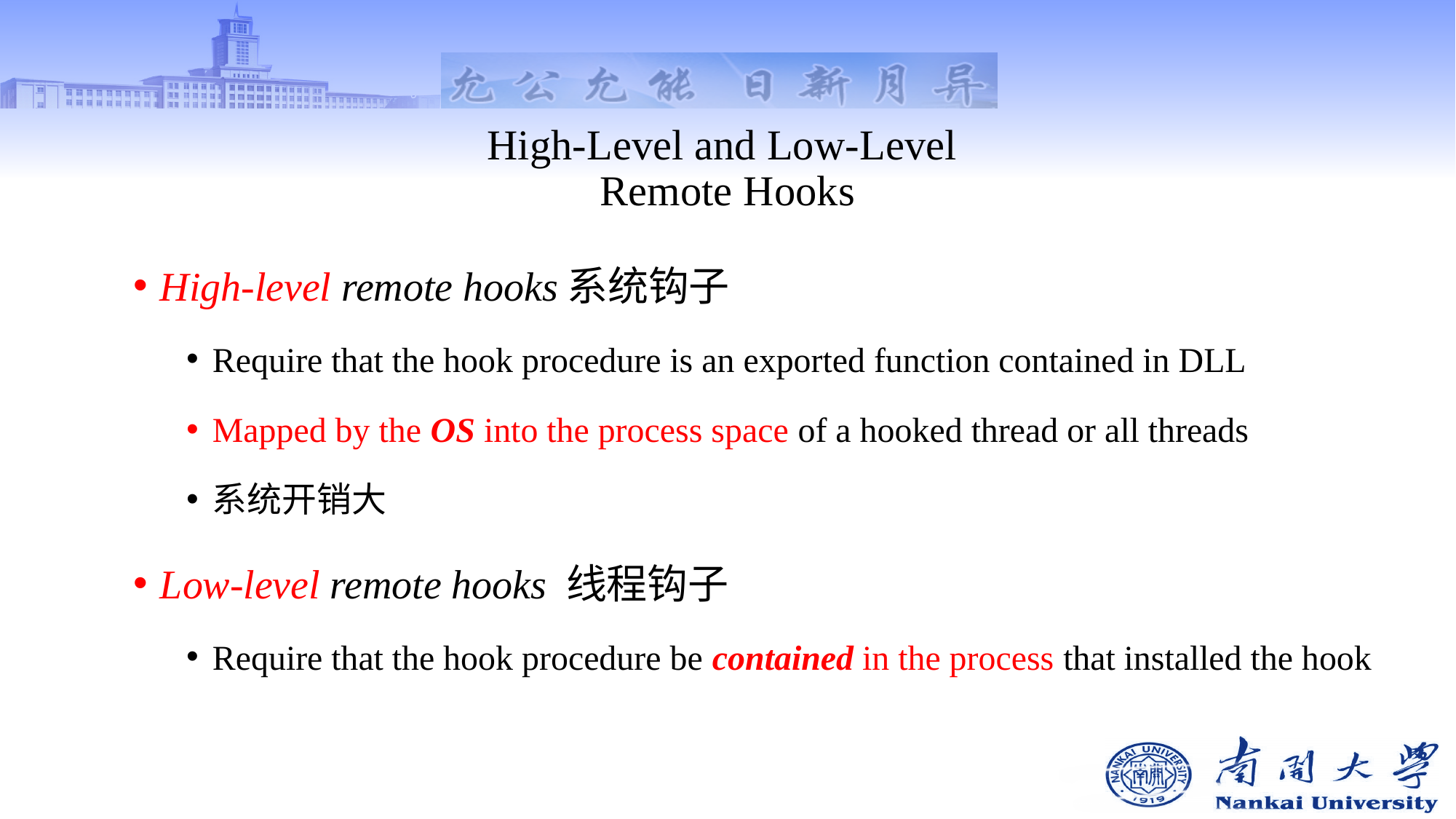

# High-Level and Low-Level Remote Hooks
High-level remote hooks系统钩子
Require that the hook procedure is an exported function contained in DLL
Mapped by the OS into the process space of a hooked thread or all threads
系统开销大
Low-level remote hooks 线程钩子
Require that the hook procedure be contained in the process that installed the hook